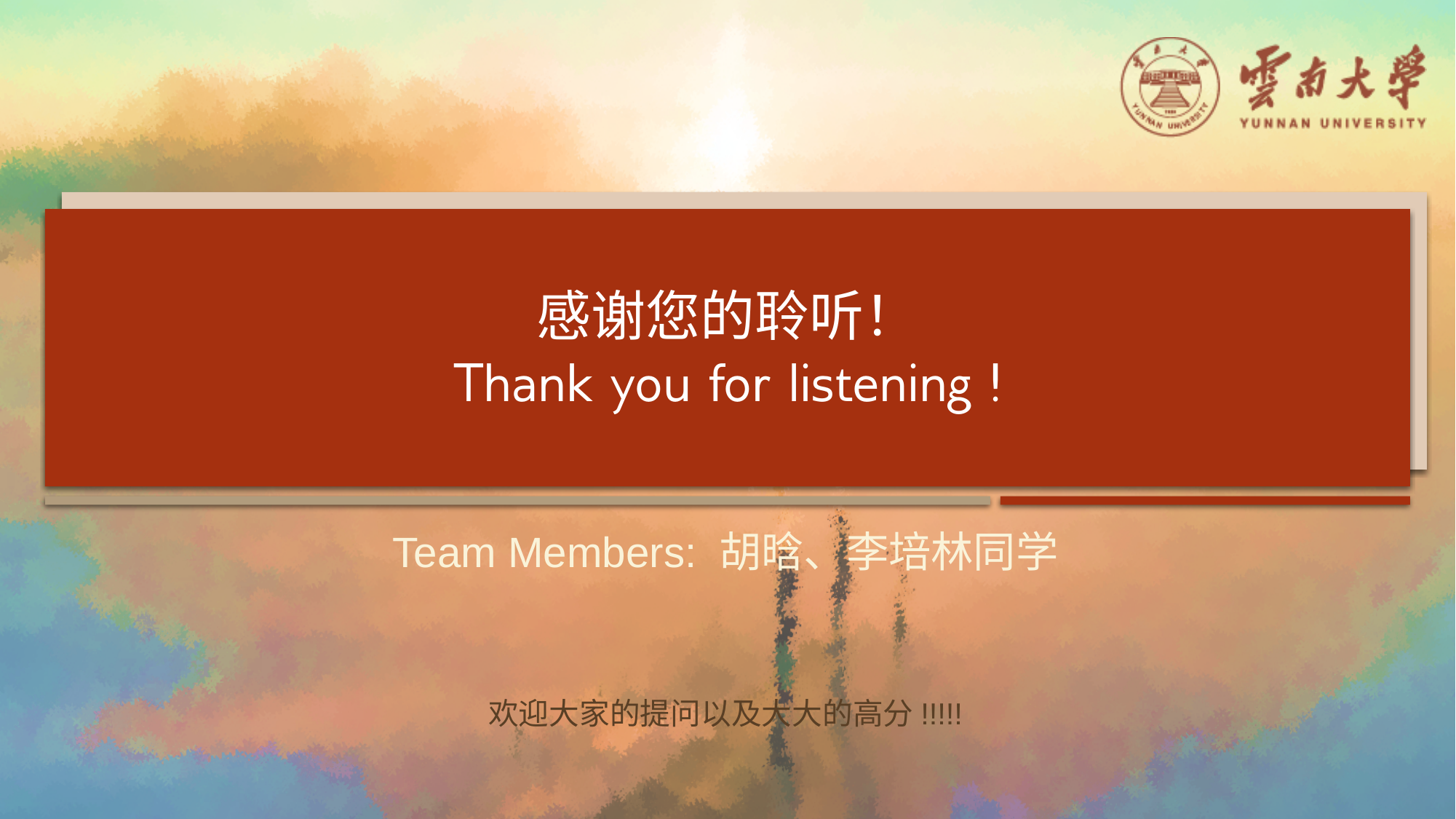

# 感谢您的聆听！ Thank you for listening !
Team Members: 胡晗、李培林同学

欢迎大家的提问以及大大的高分!!!!!